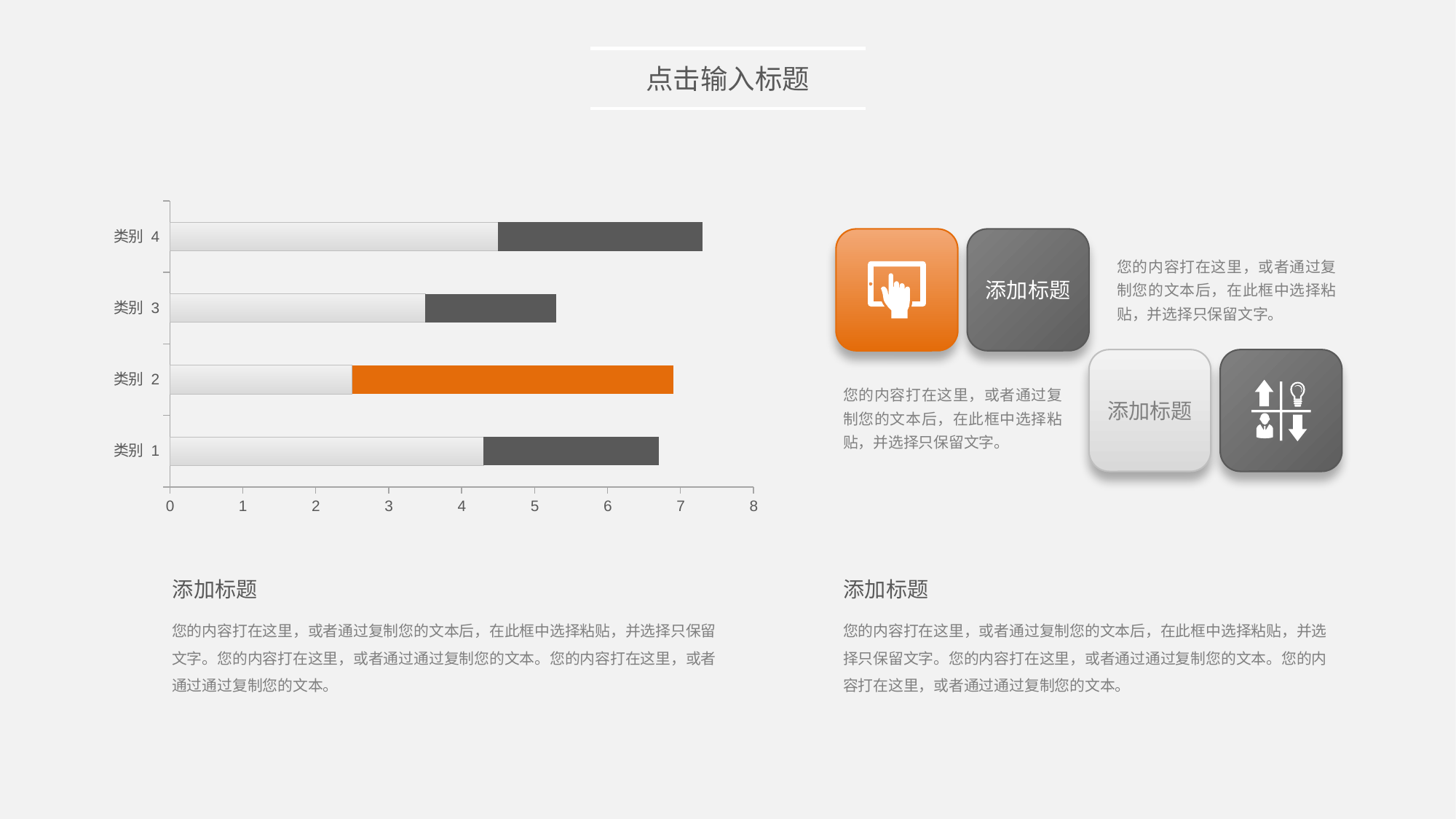

点击输入标题

### Chart

| Category | 系列 1 | 系列 2 |
|---|---|---|
| 类别 1 | 4.3 | 2.4 |
| 类别 2 | 2.5 | 4.4 |
| 类别 3 | 3.5 | 1.8 |
| 类别 4 | 4.5 | 2.8 |
添加标题
您的内容打在这里，或者通过复制您的文本后，在此框中选择粘贴，并选择只保留文字。

添加标题

您的内容打在这里，或者通过复制您的文本后，在此框中选择粘贴，并选择只保留文字。

添加标题
添加标题
您的内容打在这里，或者通过复制您的文本后，在此框中选择粘贴，并选择只保留文字。您的内容打在这里，或者通过通过复制您的文本。您的内容打在这里，或者通过通过复制您的文本。
您的内容打在这里，或者通过复制您的文本后，在此框中选择粘贴，并选择只保留文字。您的内容打在这里，或者通过通过复制您的文本。您的内容打在这里，或者通过通过复制您的文本。